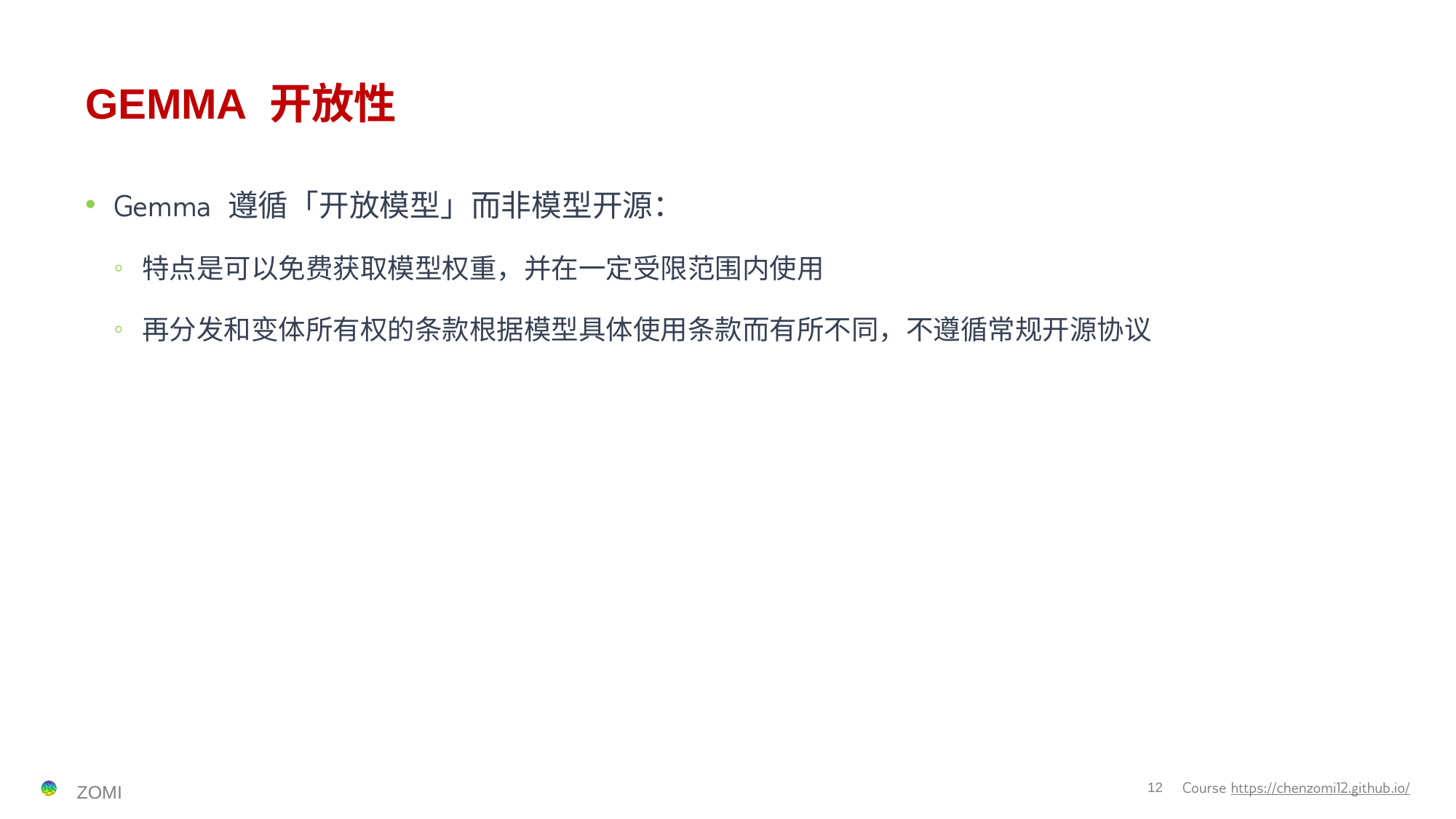

# GEMMA 开放性
Gemma 遵循「开放模型」而非模型开源：
特点是可以免费获取模型权重，并在一定受限范围内使用
再分发和变体所有权的条款根据模型具体使用条款而有所不同，不遵循常规开源协议